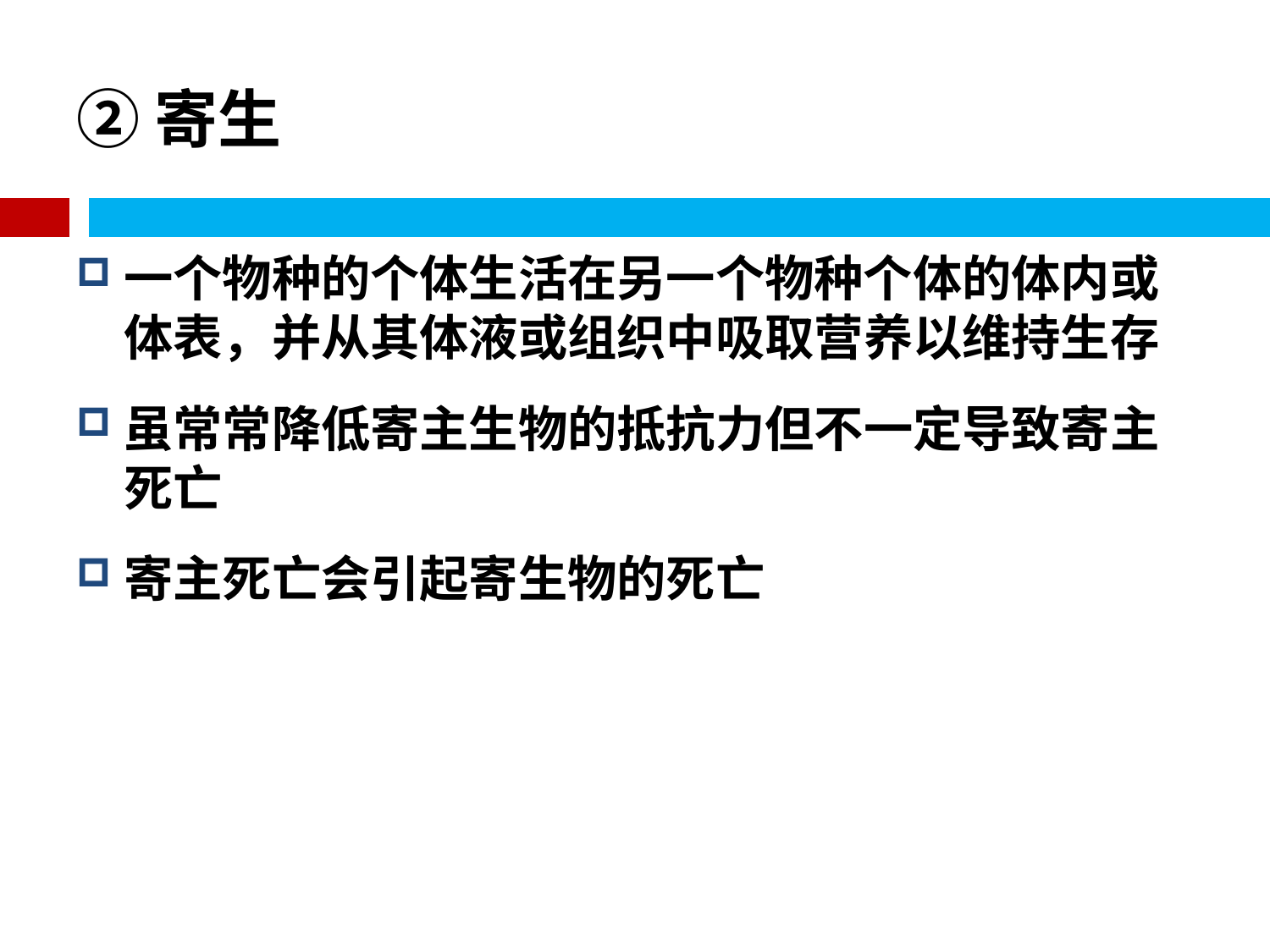

# ②寄生
一个物种的个体生活在另一个物种个体的体内或体表，并从其体液或组织中吸取营养以维持生存
虽常常降低寄主生物的抵抗力但不一定导致寄主死亡
寄主死亡会引起寄生物的死亡